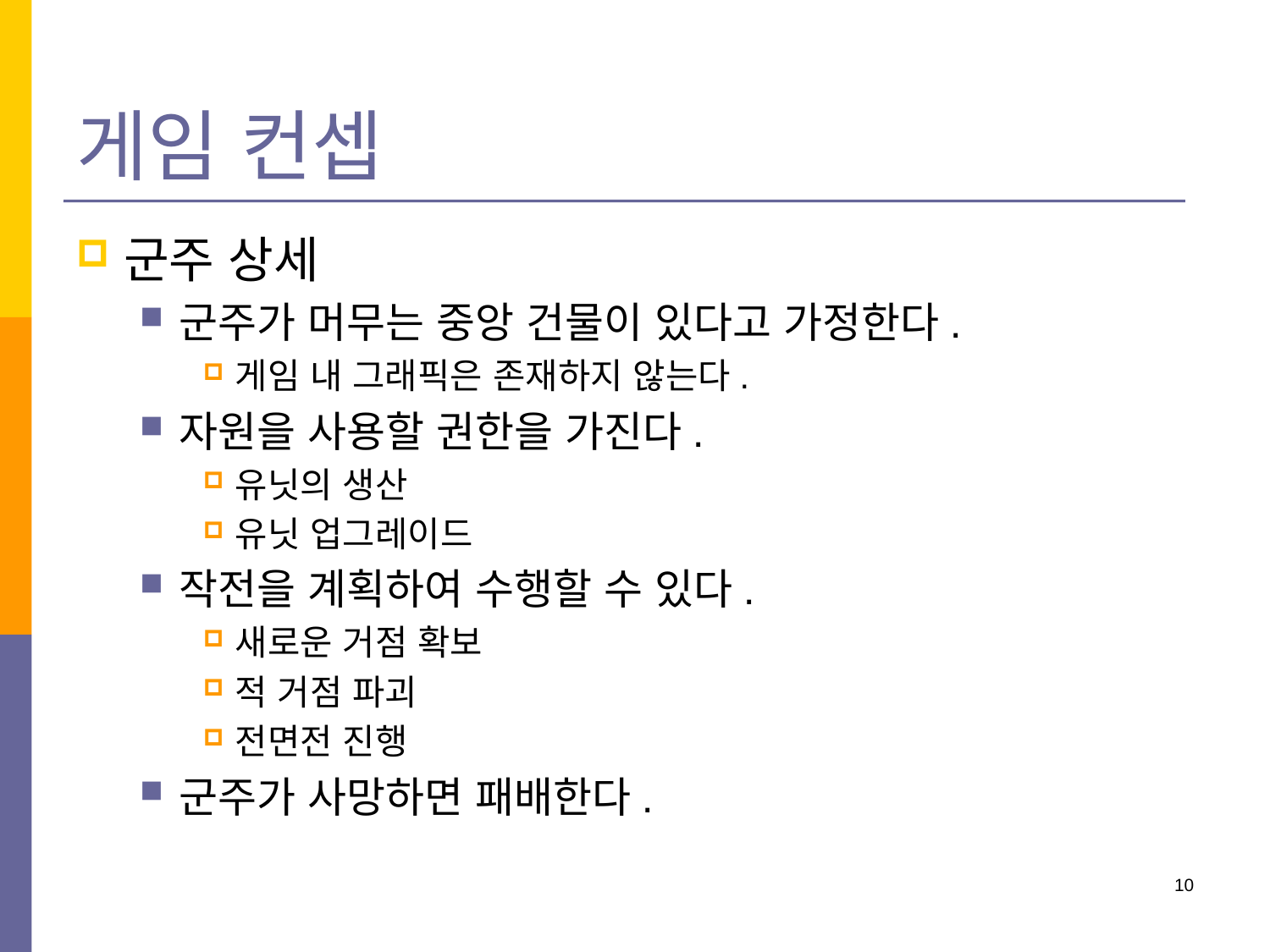

# 게임 컨셉
군주 상세
군주가 머무는 중앙 건물이 있다고 가정한다.
게임 내 그래픽은 존재하지 않는다.
자원을 사용할 권한을 가진다.
유닛의 생산
유닛 업그레이드
작전을 계획하여 수행할 수 있다.
새로운 거점 확보
적 거점 파괴
전면전 진행
군주가 사망하면 패배한다.
10